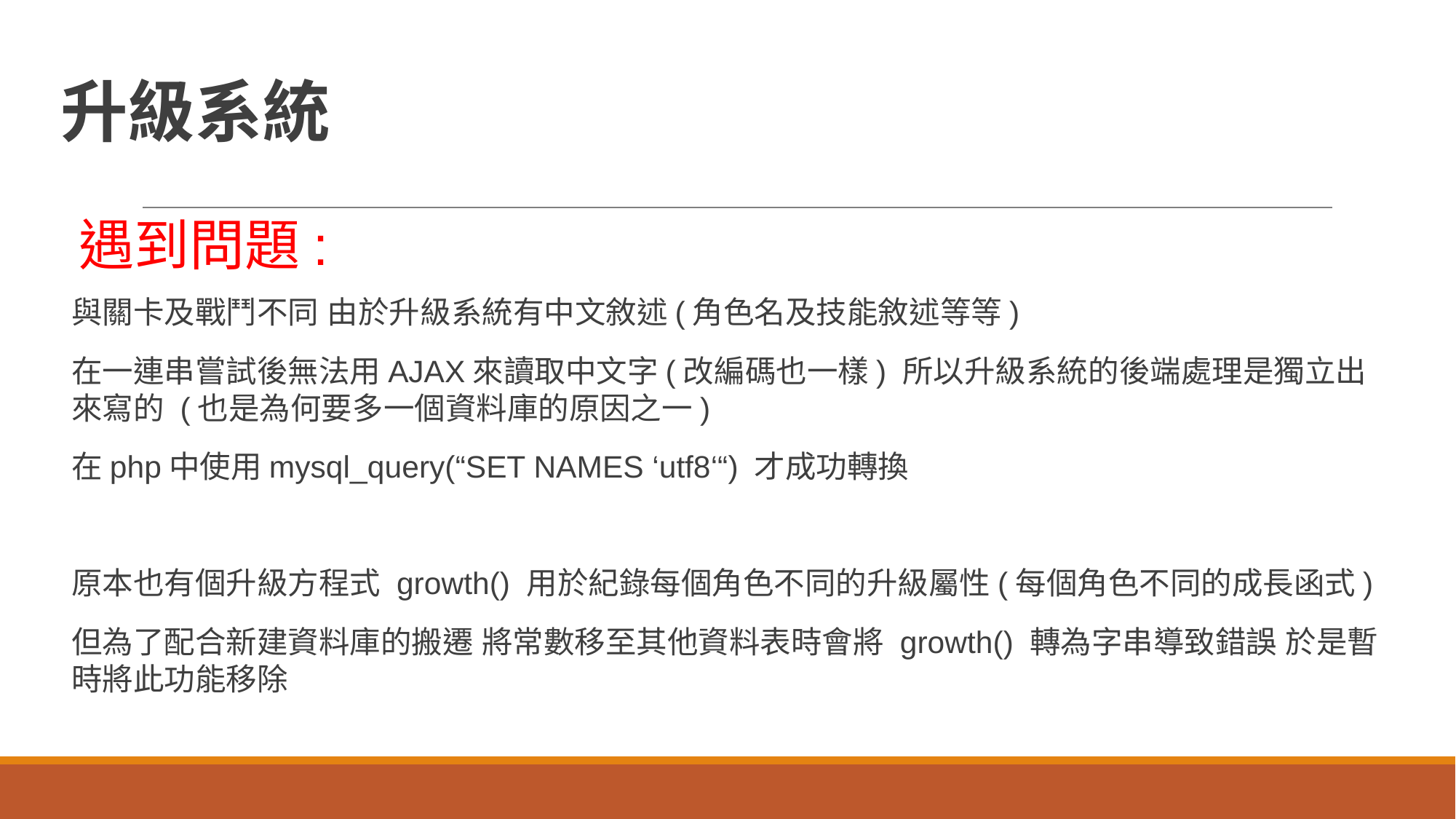

# 升級系統

遇到問題:
與關卡及戰鬥不同 由於升級系統有中文敘述(角色名及技能敘述等等)
在一連串嘗試後無法用AJAX來讀取中文字(改編碼也一樣) 所以升級系統的後端處理是獨立出來寫的 (也是為何要多一個資料庫的原因之一)
在php中使用mysql_query(“SET NAMES ‘utf8‘“) 才成功轉換

原本也有個升級方程式 growth() 用於紀錄每個角色不同的升級屬性(每個角色不同的成長函式)
但為了配合新建資料庫的搬遷 將常數移至其他資料表時會將 growth() 轉為字串導致錯誤 於是暫時將此功能移除